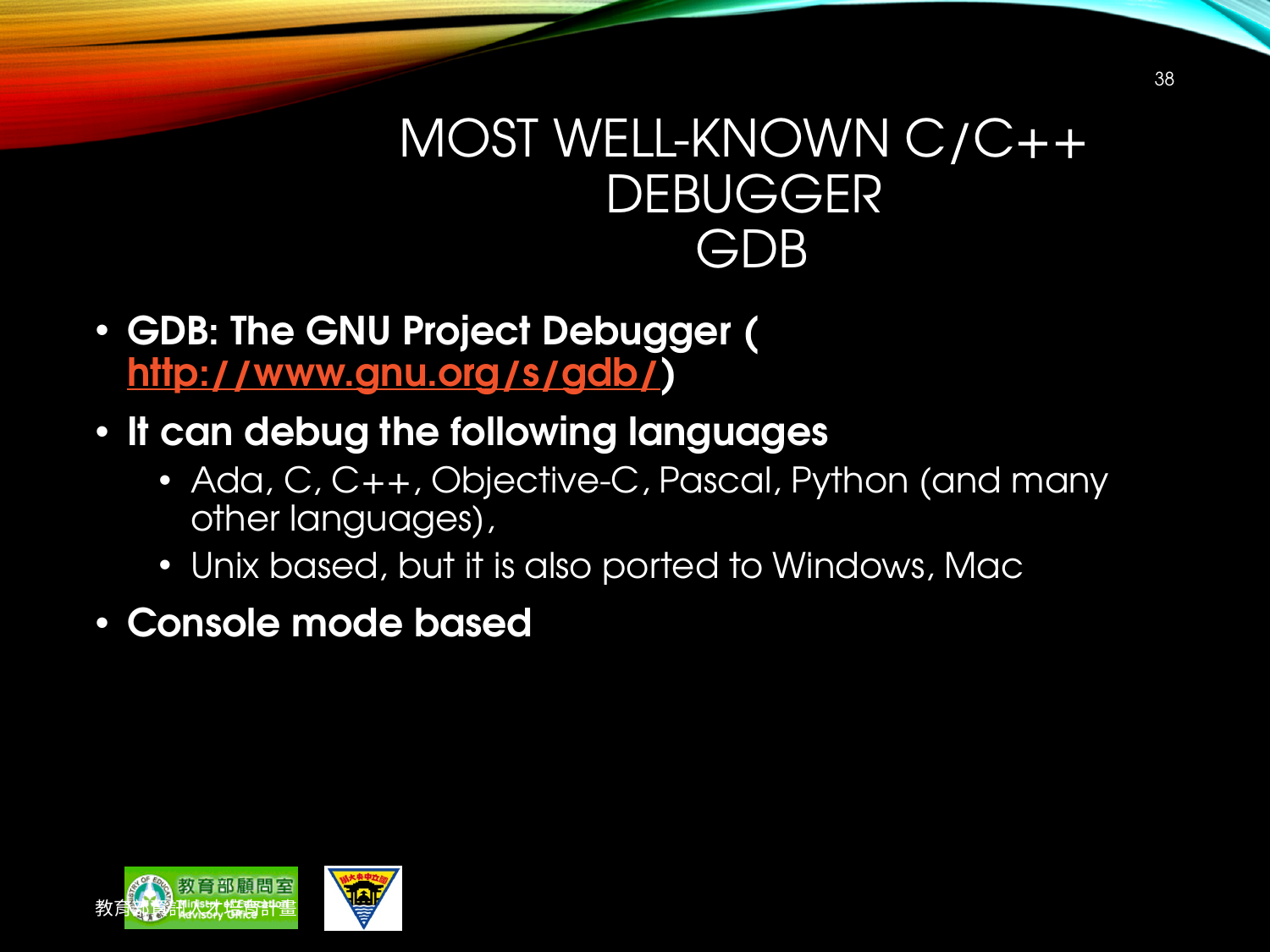

38
# Most Well-known C/C++ Debugger GDB
GDB: The GNU Project Debugger (http://www.gnu.org/s/gdb/)
It can debug the following languages
Ada, C, C++, Objective-C, Pascal, Python (and many other languages),
Unix based, but it is also ported to Windows, Mac
Console mode based

教育部資訊人才培育計畫